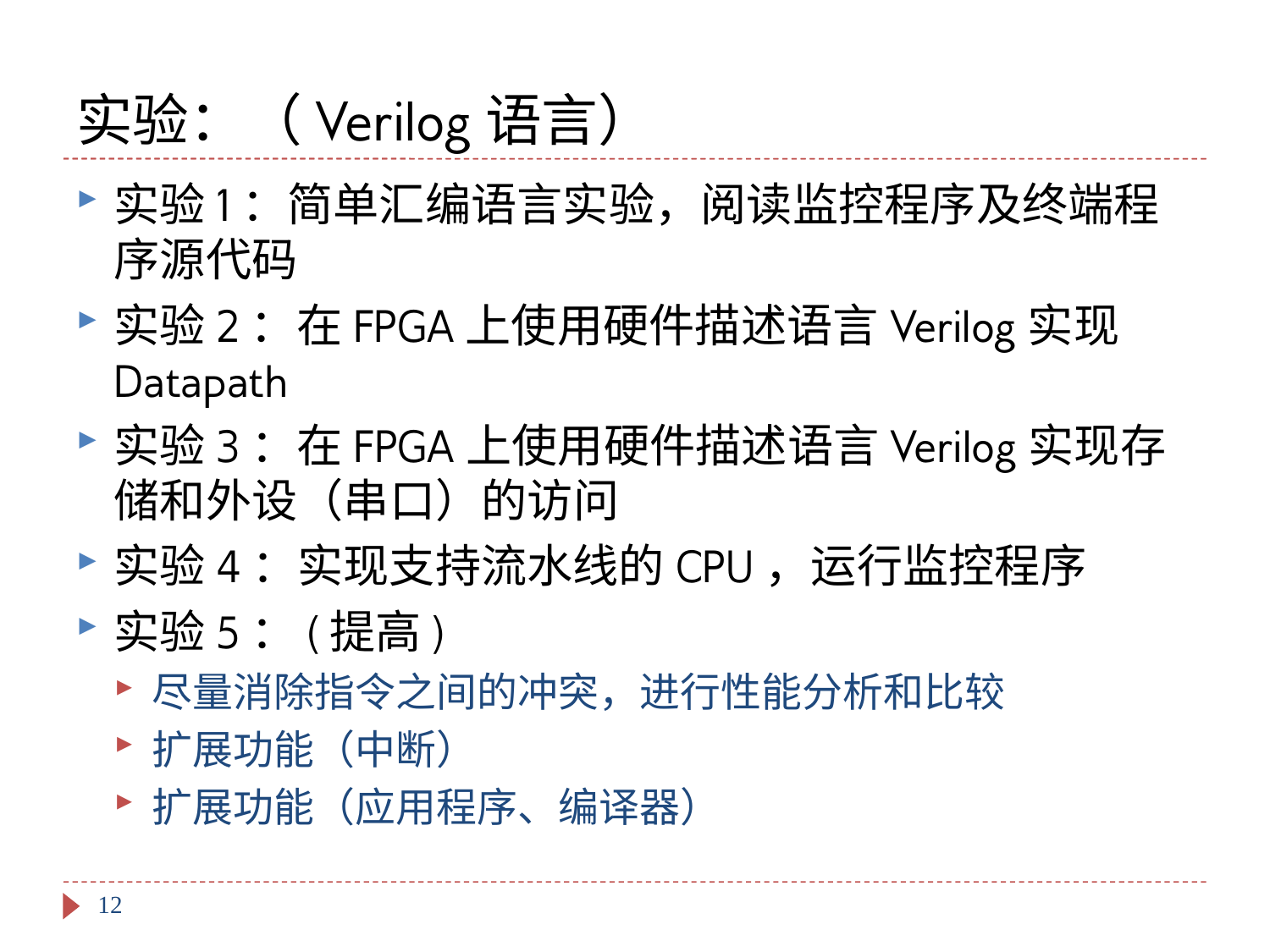

# 实验：（Verilog语言）
实验1：简单汇编语言实验，阅读监控程序及终端程序源代码
实验2：在FPGA上使用硬件描述语言Verilog实现Datapath
实验3：在FPGA上使用硬件描述语言Verilog实现存储和外设（串口）的访问
实验4：实现支持流水线的CPU，运行监控程序
实验5：(提高)
尽量消除指令之间的冲突，进行性能分析和比较
扩展功能（中断）
扩展功能（应用程序、编译器）
12